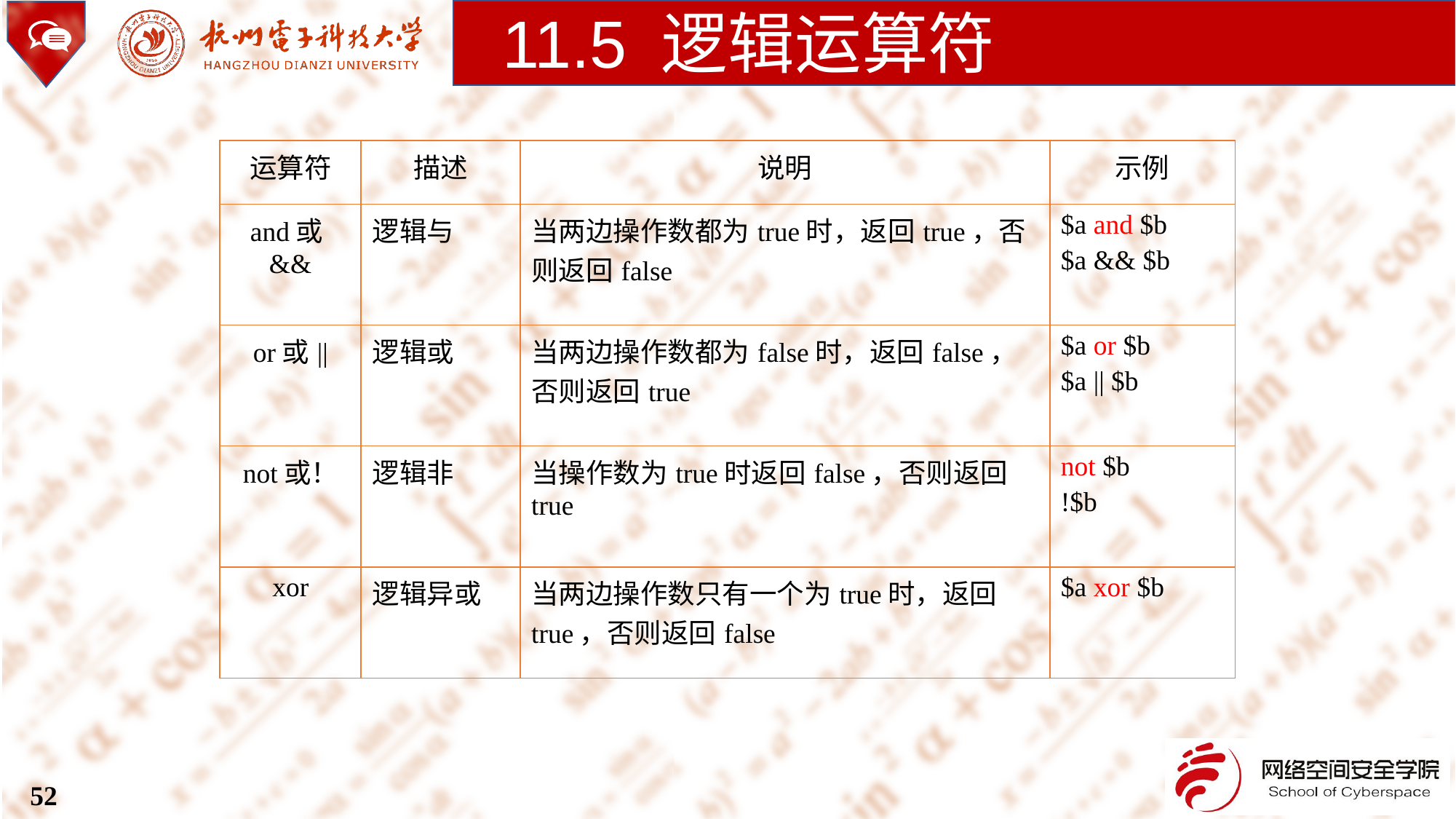

11.5 逻辑运算符
| 运算符 | 描述 | 说明 | 示例 |
| --- | --- | --- | --- |
| and或&& | 逻辑与 | 当两边操作数都为true时，返回true，否则返回false | $a and $b $a && $b |
| or或|| | 逻辑或 | 当两边操作数都为false时，返回false，否则返回true | $a or $b $a || $b |
| not或！ | 逻辑非 | 当操作数为true时返回false，否则返回true | not $b !$b |
| xor | 逻辑异或 | 当两边操作数只有一个为true时，返回true，否则返回false | $a xor $b |
52